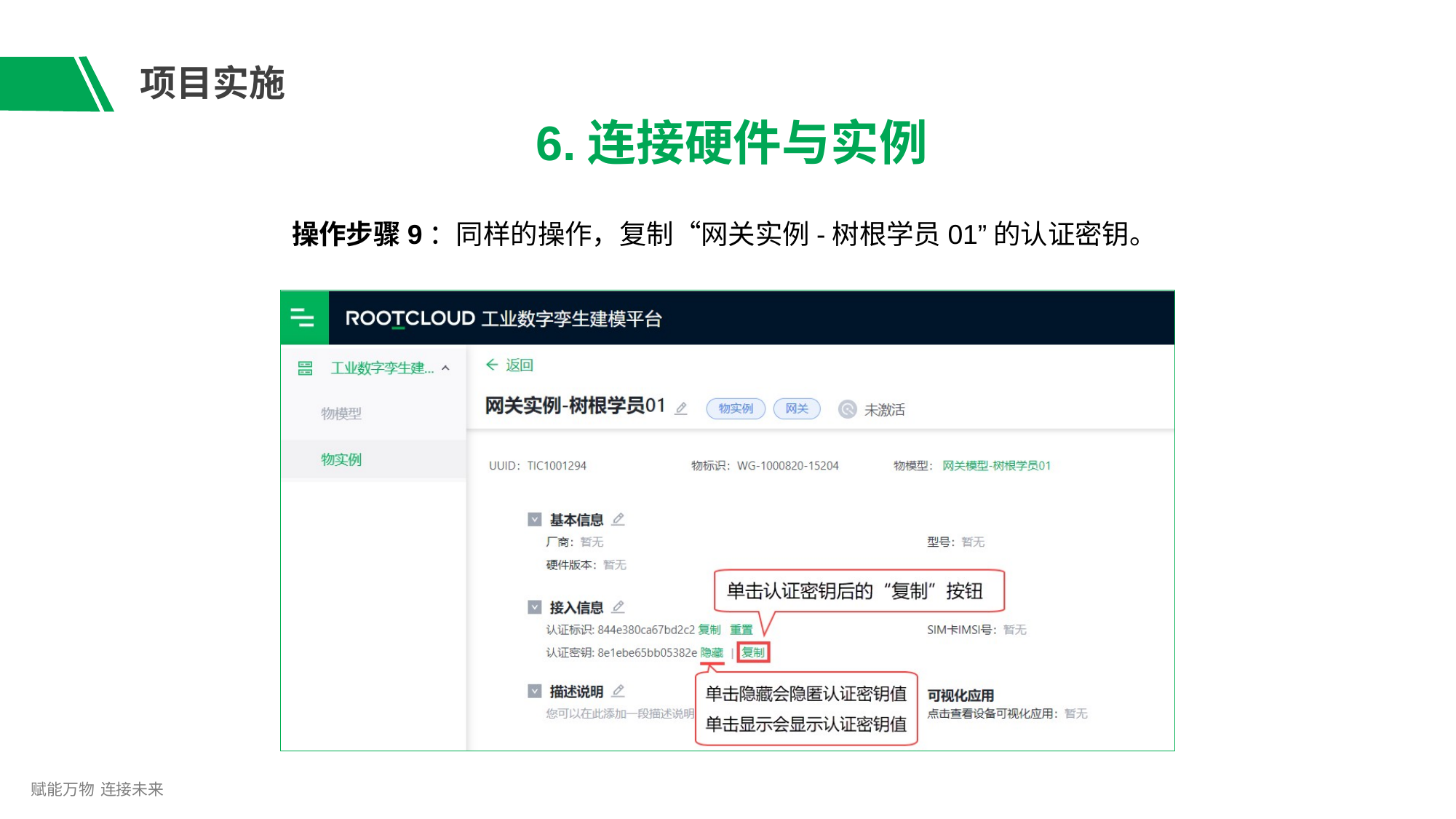

# 项目实施
6.连接硬件与实例
操作步骤9：同样的操作，复制“网关实例-树根学员01”的认证密钥。

赋能万物 连接未来